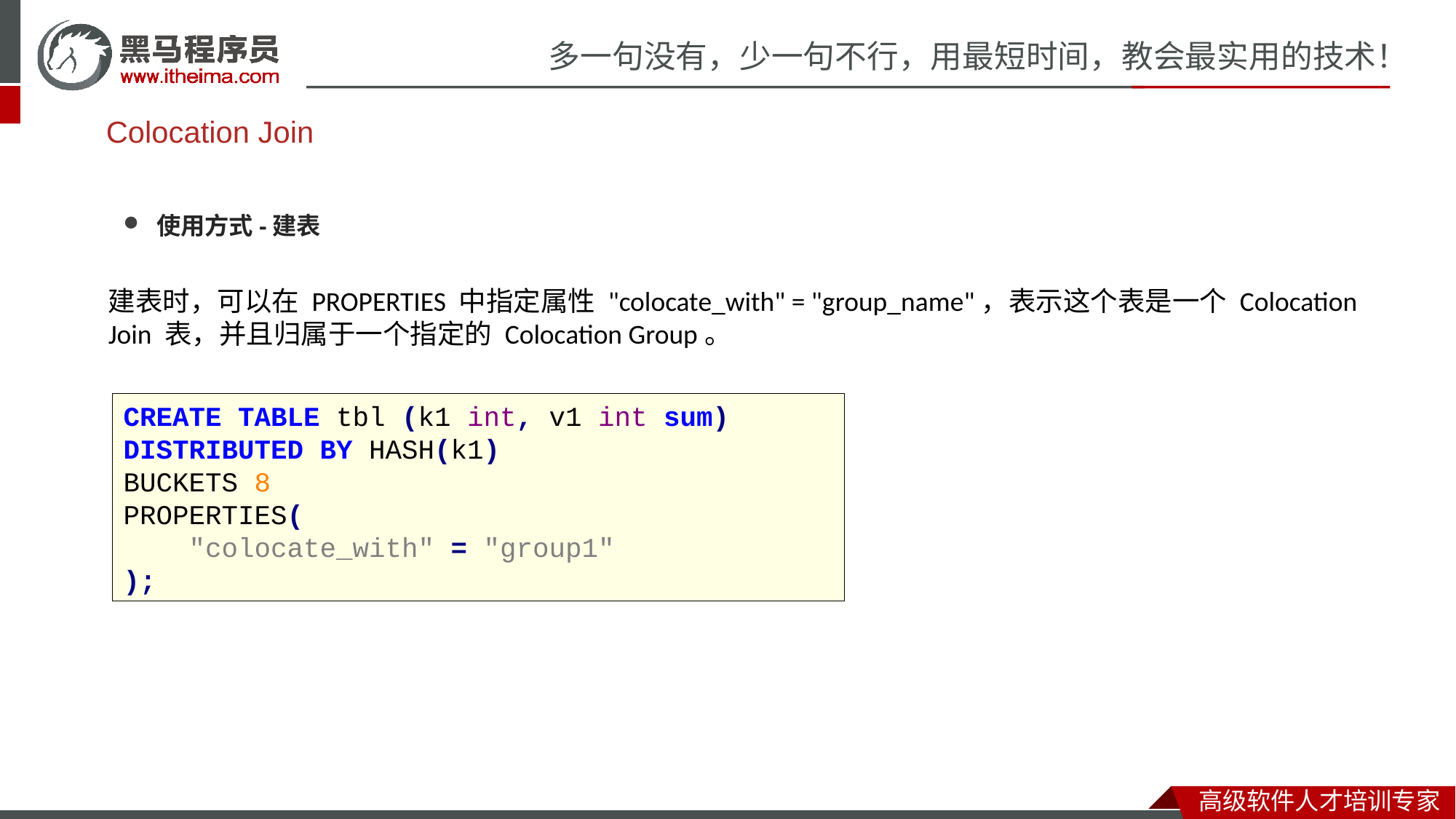

# Colocation Join
使用方式-建表
建表时，可以在 PROPERTIES 中指定属性 "colocate_with" = "group_name"，表示这个表是一个 Colocation Join 表，并且归属于一个指定的 Colocation Group。
CREATE TABLE tbl (k1 int, v1 int sum)
DISTRIBUTED BY HASH(k1)
BUCKETS 8
PROPERTIES(
    "colocate_with" = "group1"
);